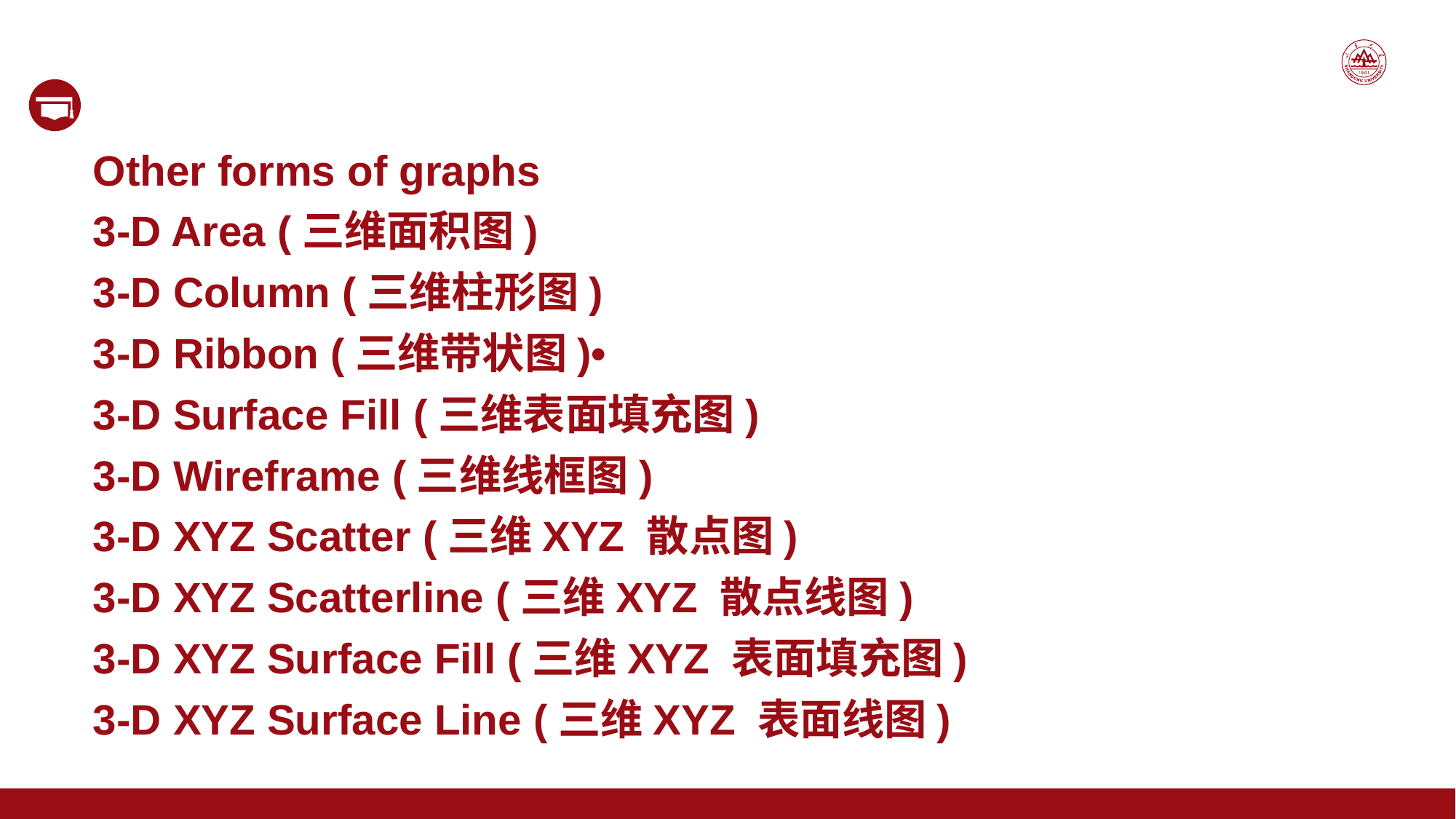

Other forms of graphs
3-D Area (三维面积图)
3-D Column (三维柱形图)
3-D Ribbon (三维带状图)•
3-D Surface Fill (三维表面填充图)
3-D Wireframe (三维线框图)
3-D XYZ Scatter (三维XYZ 散点图)
3-D XYZ Scatterline (三维XYZ 散点线图)
3-D XYZ Surface Fill (三维XYZ 表面填充图)
3-D XYZ Surface Line (三维XYZ 表面线图)